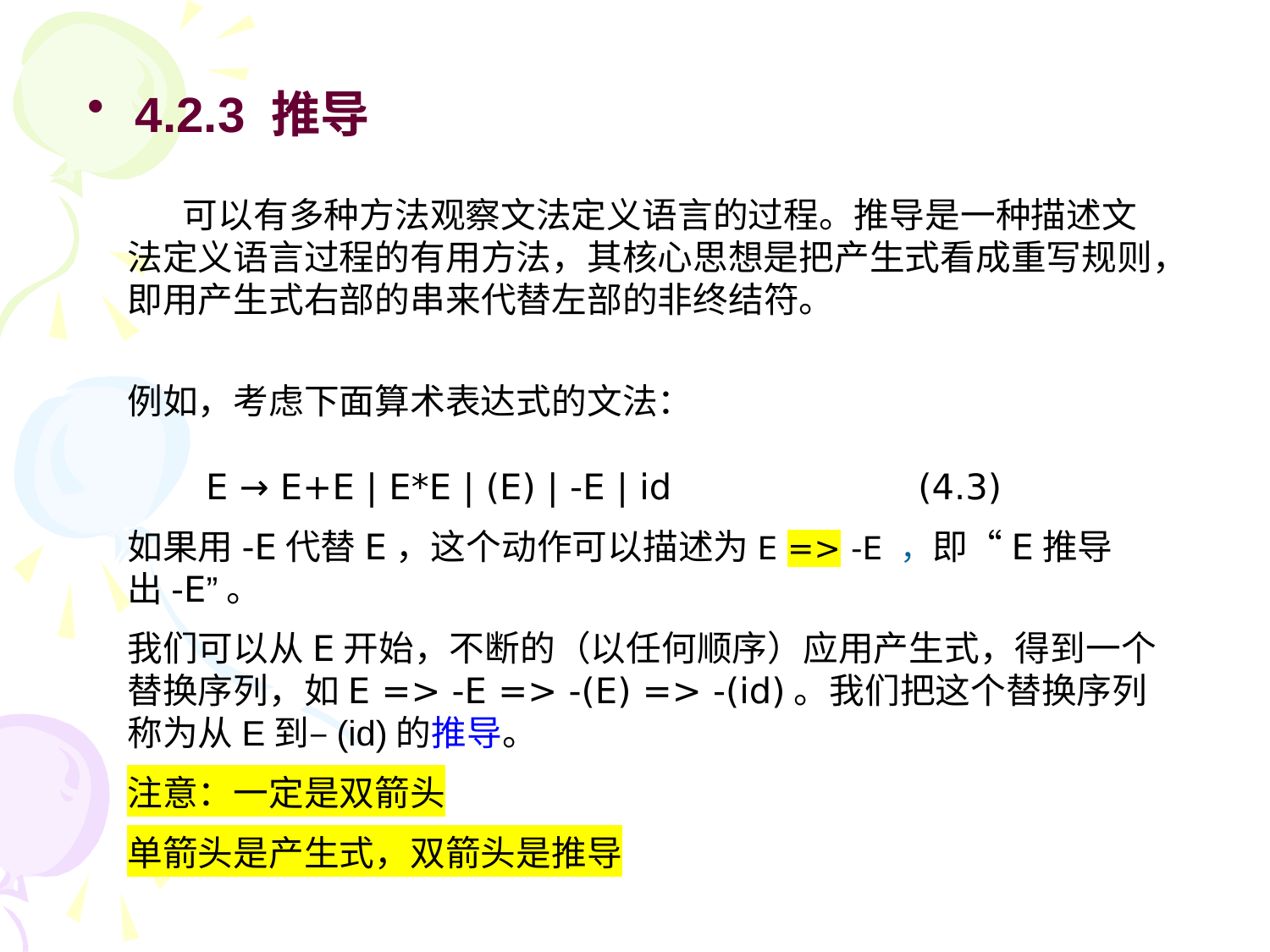

4.2.3 推导
      可以有多种方法观察文法定义语言的过程。推导是一种描述文法定义语言过程的有用方法，其核心思想是把产生式看成重写规则，即用产生式右部的串来代替左部的非终结符。

例如，考虑下面算术表达式的文法：

       E → E+E | E*E | (E) | -E | id                      (4.3)
如果用-E代替E，这个动作可以描述为E => -E ，即“E推导出-E”。
我们可以从E开始，不断的（以任何顺序）应用产生式，得到一个替换序列，如E => -E => -(E) => -(id)。我们把这个替换序列称为从E到–(id)的推导。
注意：一定是双箭头
单箭头是产生式，双箭头是推导
15